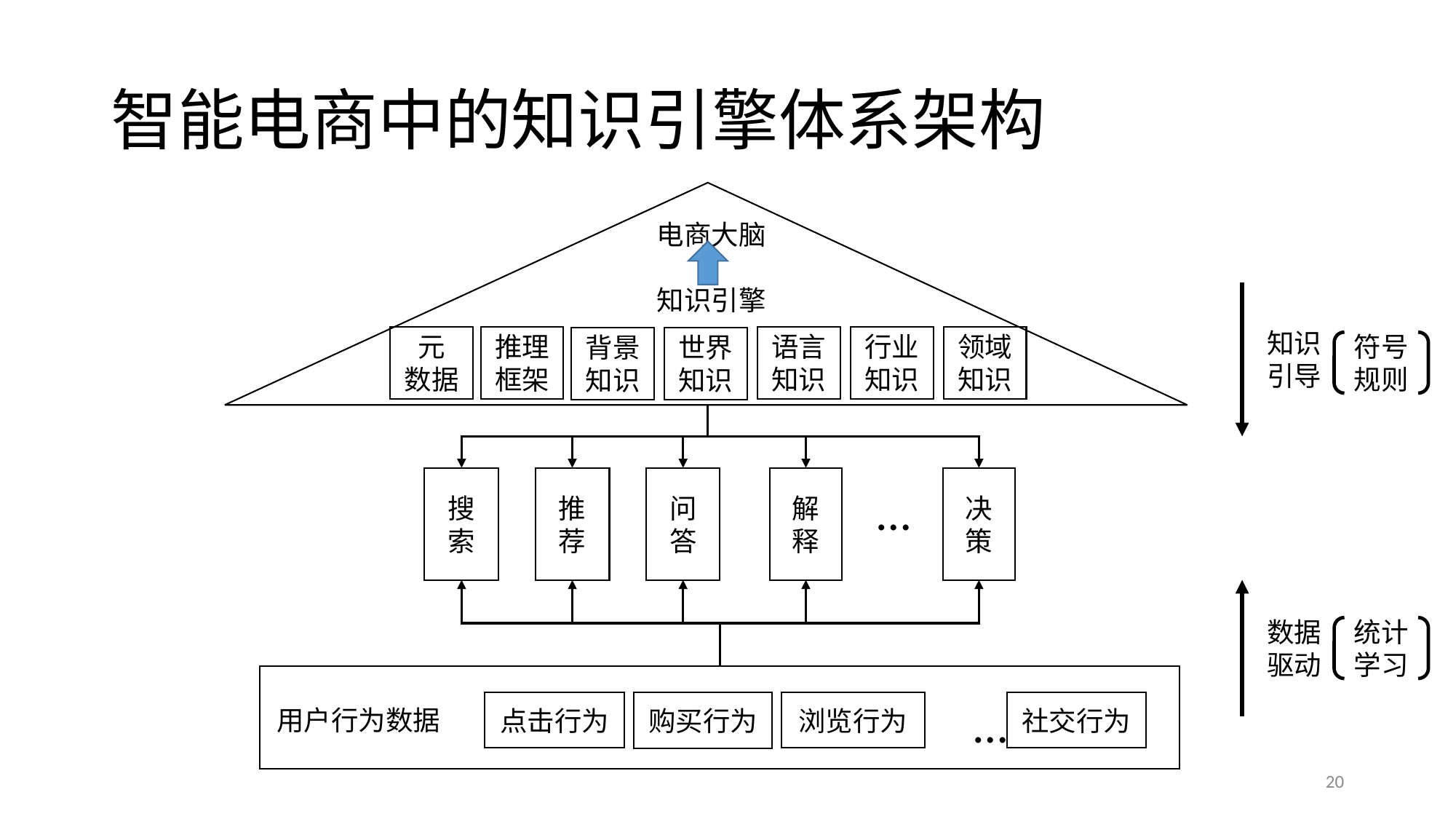

# 智能电商中的知识引擎体系架构

电商大脑

知识引擎

知识引导
元
数据
推理
框架
语言知识
行业知识
领域知识
背景知识
世界知识
符号规则
推荐
解释
决策
搜索
问答
…
数据驱动
统计学习

…
点击行为
购买行为
浏览行为
社交行为
用户行为数据
20